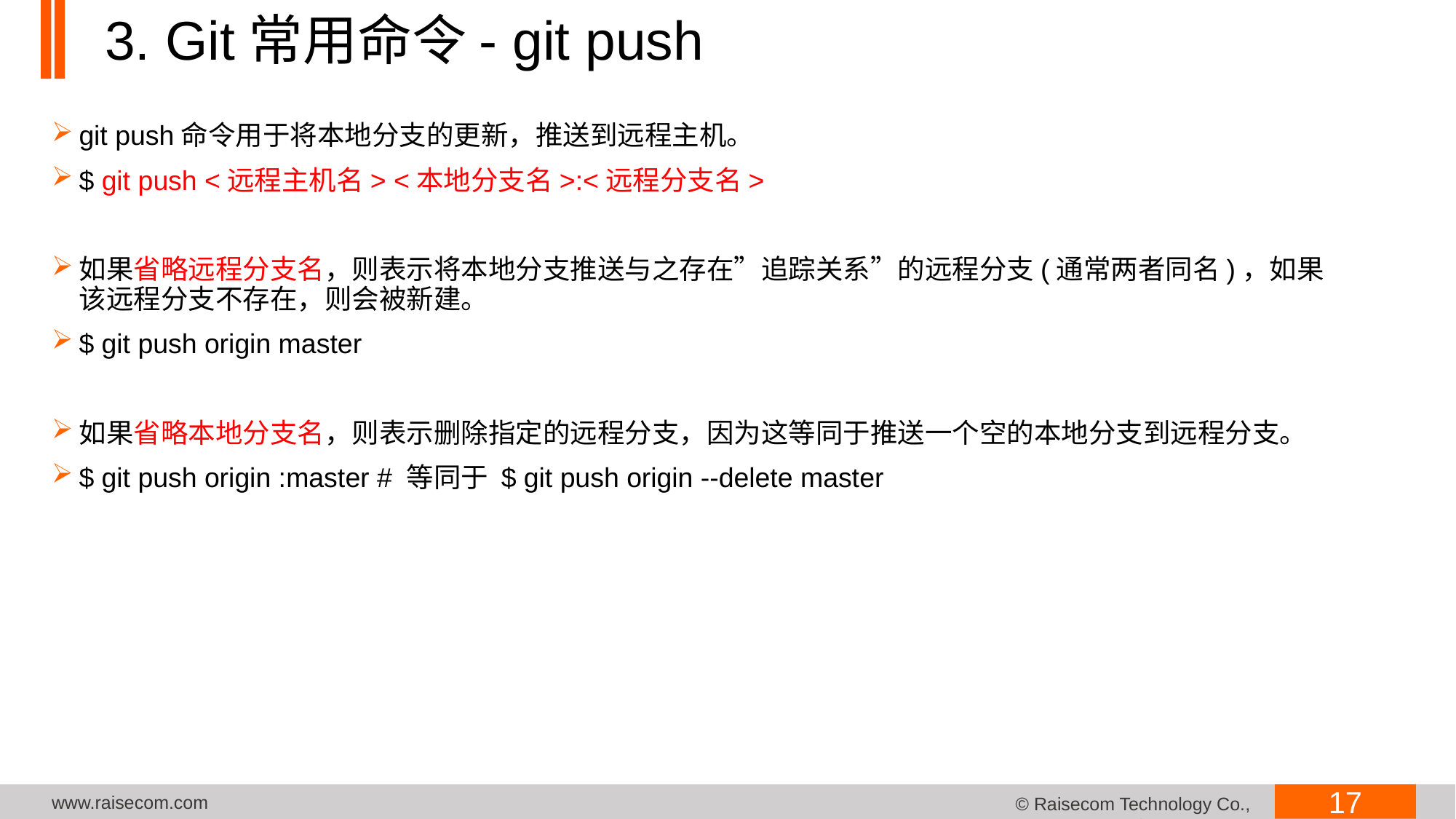

# 3. Git常用命令- git push
git push命令用于将本地分支的更新，推送到远程主机。
$ git push <远程主机名> <本地分支名>:<远程分支名>

如果省略远程分支名，则表示将本地分支推送与之存在”追踪关系”的远程分支(通常两者同名)，如果该远程分支不存在，则会被新建。
$ git push origin master

如果省略本地分支名，则表示删除指定的远程分支，因为这等同于推送一个空的本地分支到远程分支。
$ git push origin :master # 等同于 $ git push origin --delete master